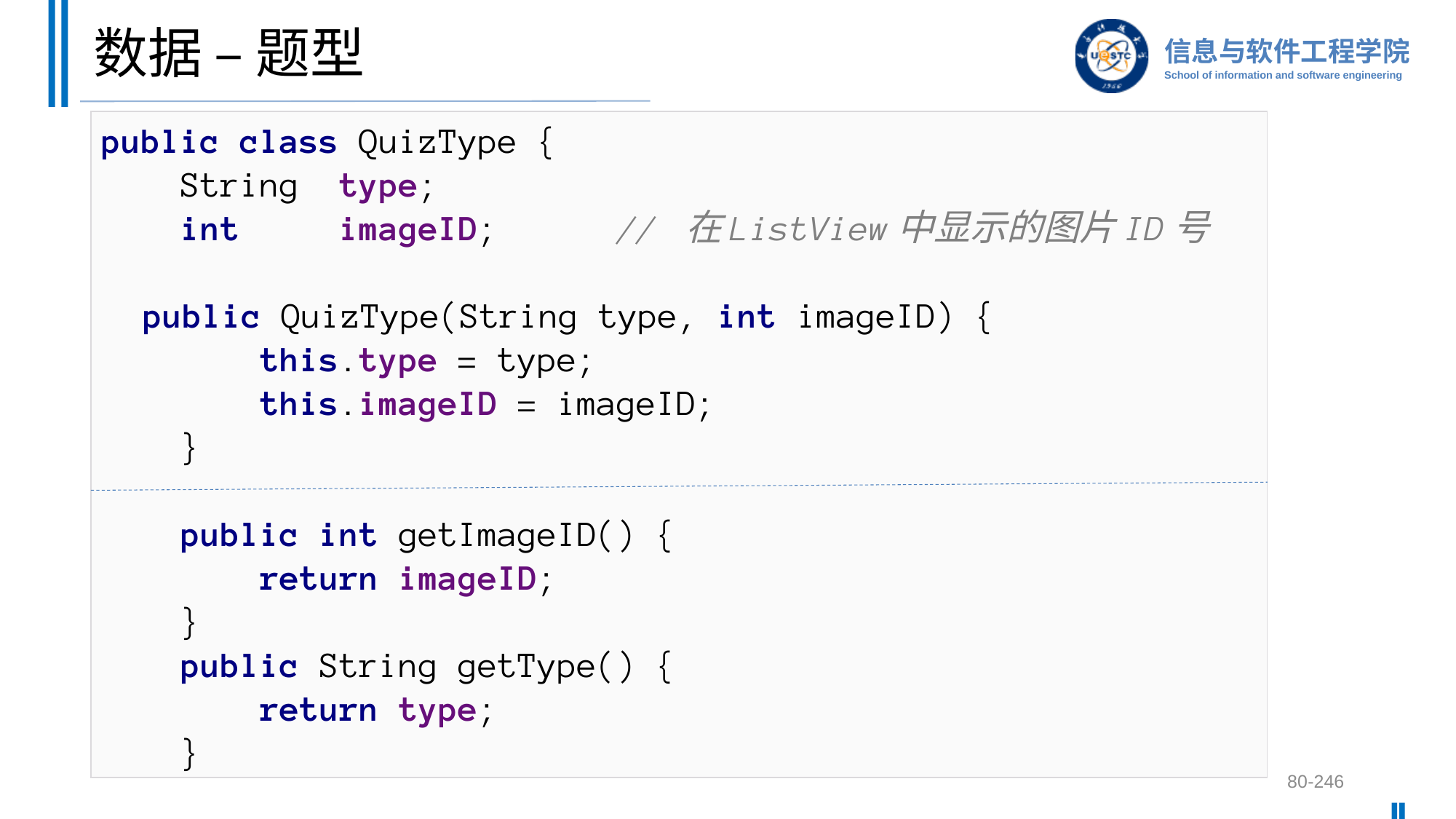

# 数据 – 题型
public class QuizType {
    String  type;
    int     imageID;      // 在ListView中显示的图片ID号
    public QuizType(String type, int imageID) {
        this.type = type;
        this.imageID = imageID;
    }
    public int getImageID() {
        return imageID;
    }
    public String getType() {
        return type;
    }
80-246